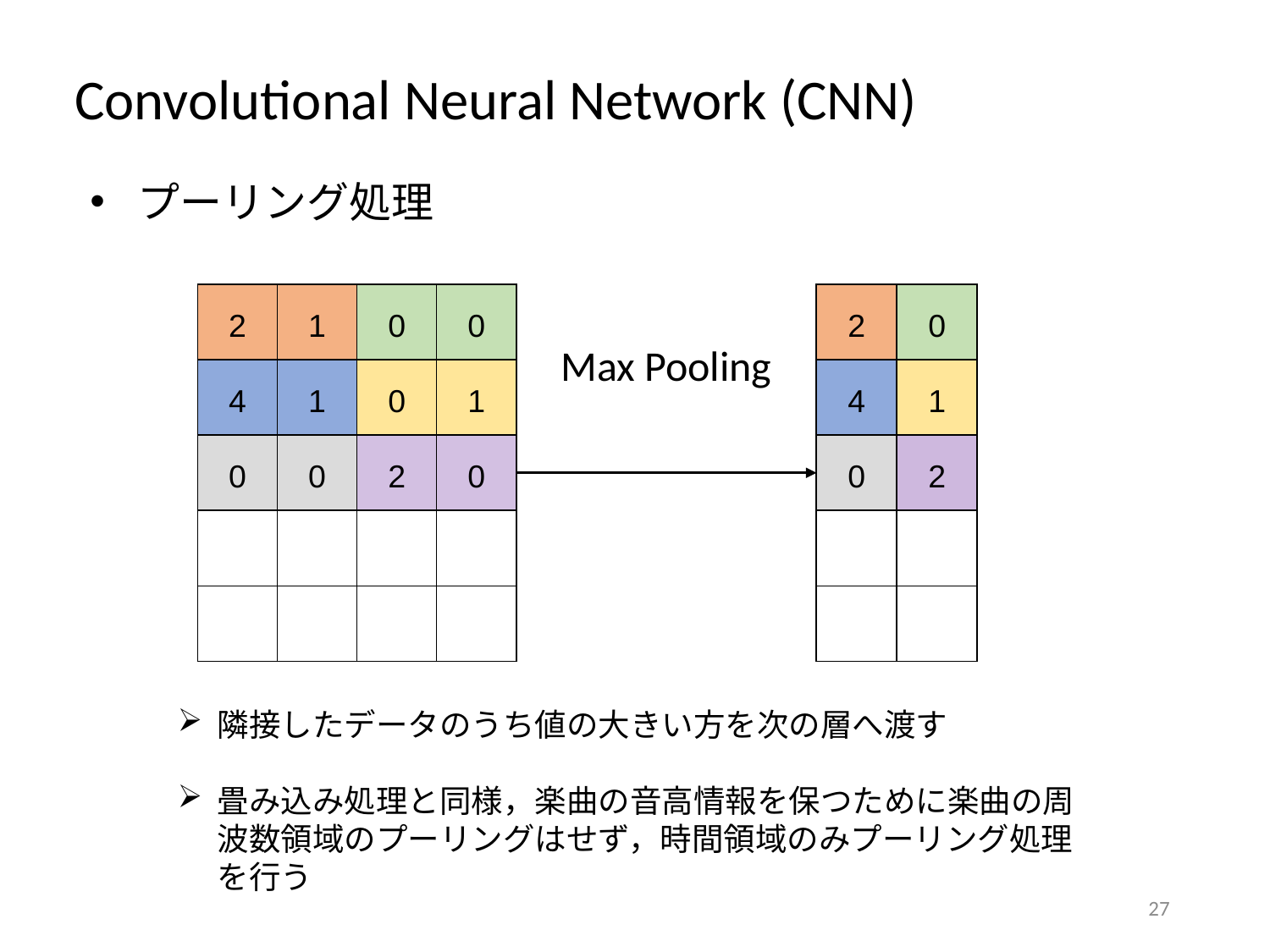

Convolutional Neural Network (CNN)
プーリング処理
| 2 | 1 | 0 | 0 |
| --- | --- | --- | --- |
| 4 | 1 | 0 | 1 |
| 0 | 0 | 2 | 0 |
|  |  |  |  |
|  |  |  |  |
| 2 | 0 |
| --- | --- |
| 4 | 1 |
| 0 | 2 |
|  |  |
|  |  |
Max Pooling
隣接したデータのうち値の大きい方を次の層へ渡す

畳み込み処理と同様，楽曲の音高情報を保つために楽曲の周波数領域のプーリングはせず，時間領域のみプーリング処理を行う
27